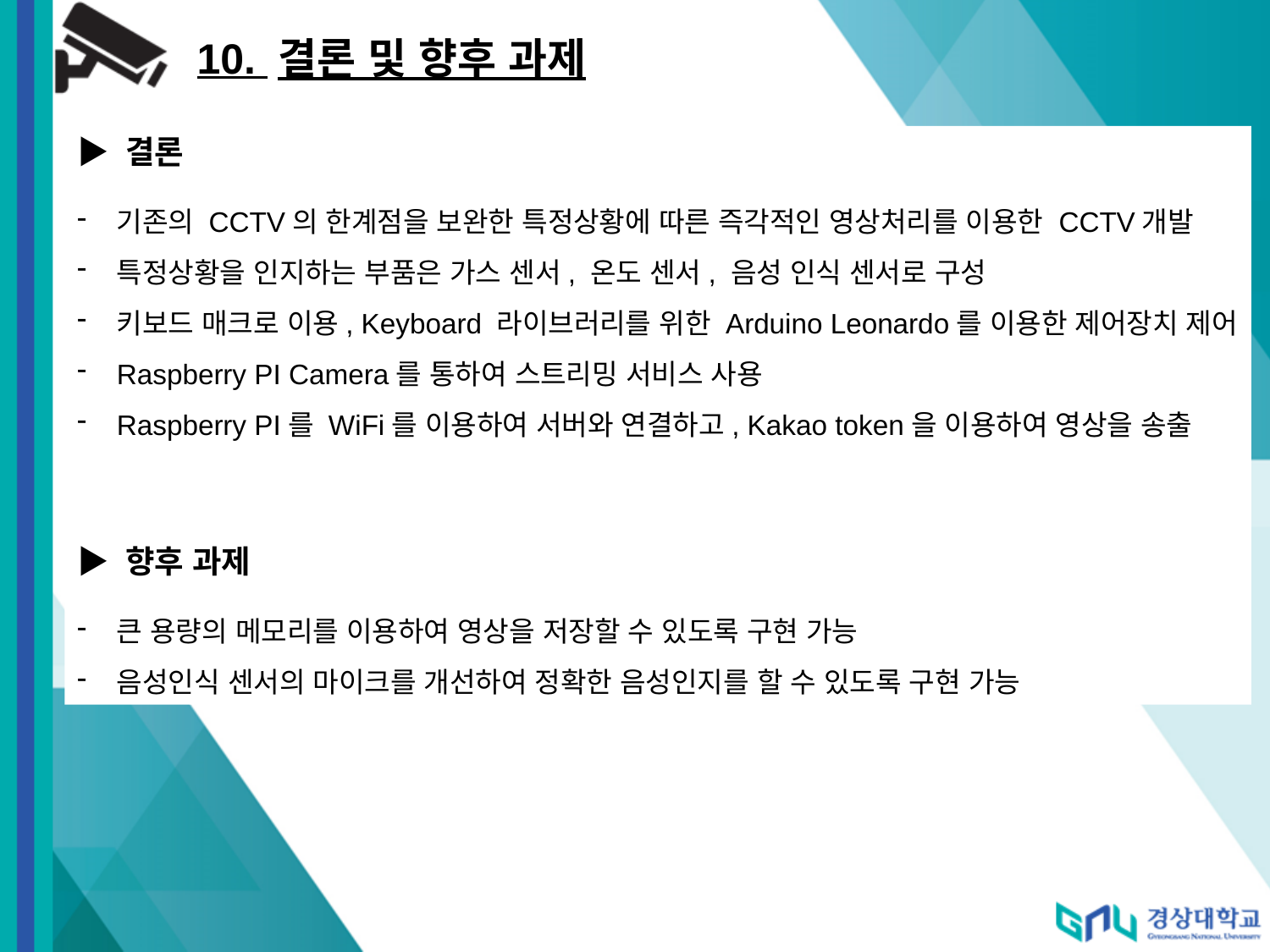

10. 결론 및 향후 과제
▶ 결론

기존의 CCTV의 한계점을 보완한 특정상황에 따른 즉각적인 영상처리를 이용한 CCTV개발
특정상황을 인지하는 부품은 가스 센서, 온도 센서, 음성 인식 센서로 구성
키보드 매크로 이용, Keyboard 라이브러리를 위한 Arduino Leonardo를 이용한 제어장치 제어
Raspberry PI Camera를 통하여 스트리밍 서비스 사용
Raspberry PI를 WiFi를 이용하여 서버와 연결하고, Kakao token을 이용하여 영상을 송출

▶ 향후 과제

큰 용량의 메모리를 이용하여 영상을 저장할 수 있도록 구현 가능
음성인식 센서의 마이크를 개선하여 정확한 음성인지를 할 수 있도록 구현 가능